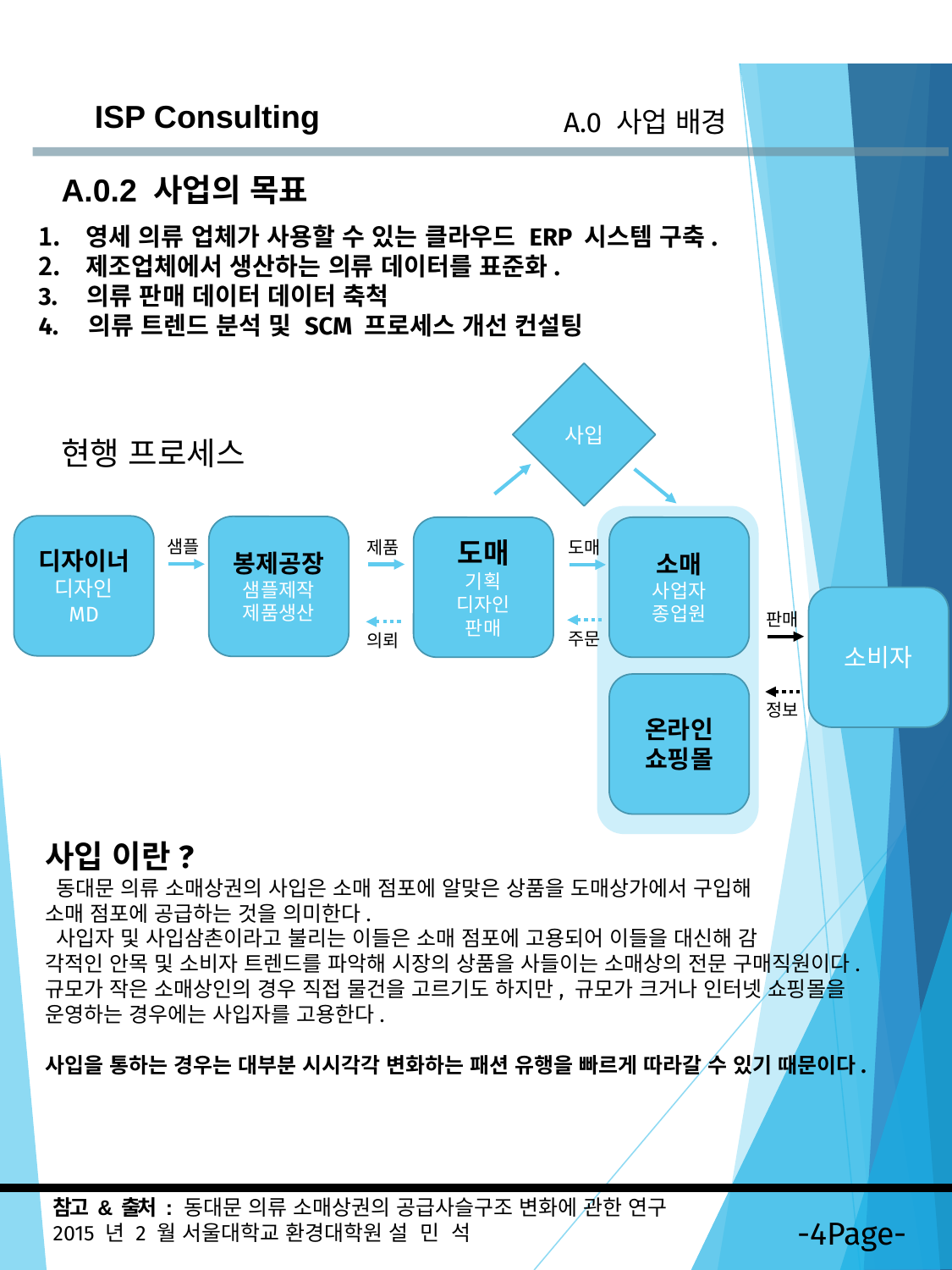

ISP Consulting
A.0 사업 배경
A.0.2 사업의 목표
영세 의류 업체가 사용할 수 있는 클라우드 ERP 시스템 구축.
제조업체에서 생산하는 의류 데이터를 표준화.
3.    의류 판매 데이터 데이터 축척
4.    의류 트렌드 분석 및 SCM 프로세스 개선 컨설팅
사입
현행 프로세스

디자이너
디자인
MD
봉제공장
샘플제작
제품생산
도매
기획
디자인
판매
소매
사업자
종업원
샘플
제품
도매
소비자
판매
주문
의뢰
온라인
쇼핑몰
정보
사입 이란?
 동대문 의류 소매상권의 사입은 소매 점포에 알맞은 상품을 도매상가에서 구입해
소매 점포에 공급하는 것을 의미한다.
 사입자 및 사입삼촌이라고 불리는 이들은 소매 점포에 고용되어 이들을 대신해 감
각적인 안목 및 소비자 트렌드를 파악해 시장의 상품을 사들이는 소매상의 전문 구매직원이다.
규모가 작은 소매상인의 경우 직접 물건을 고르기도 하지만, 규모가 크거나 인터넷 쇼핑몰을 운영하는 경우에는 사입자를 고용한다.

사입을 통하는 경우는 대부분 시시각각 변화하는 패션 유행을 빠르게 따라갈 수 있기 때문이다.
참고 & 출처 :  동대문 의류 소매상권의 공급사슬구조 변화에 관한 연구
2015 년 2 월 서울대학교 환경대학원 설  민  석

-4Page-